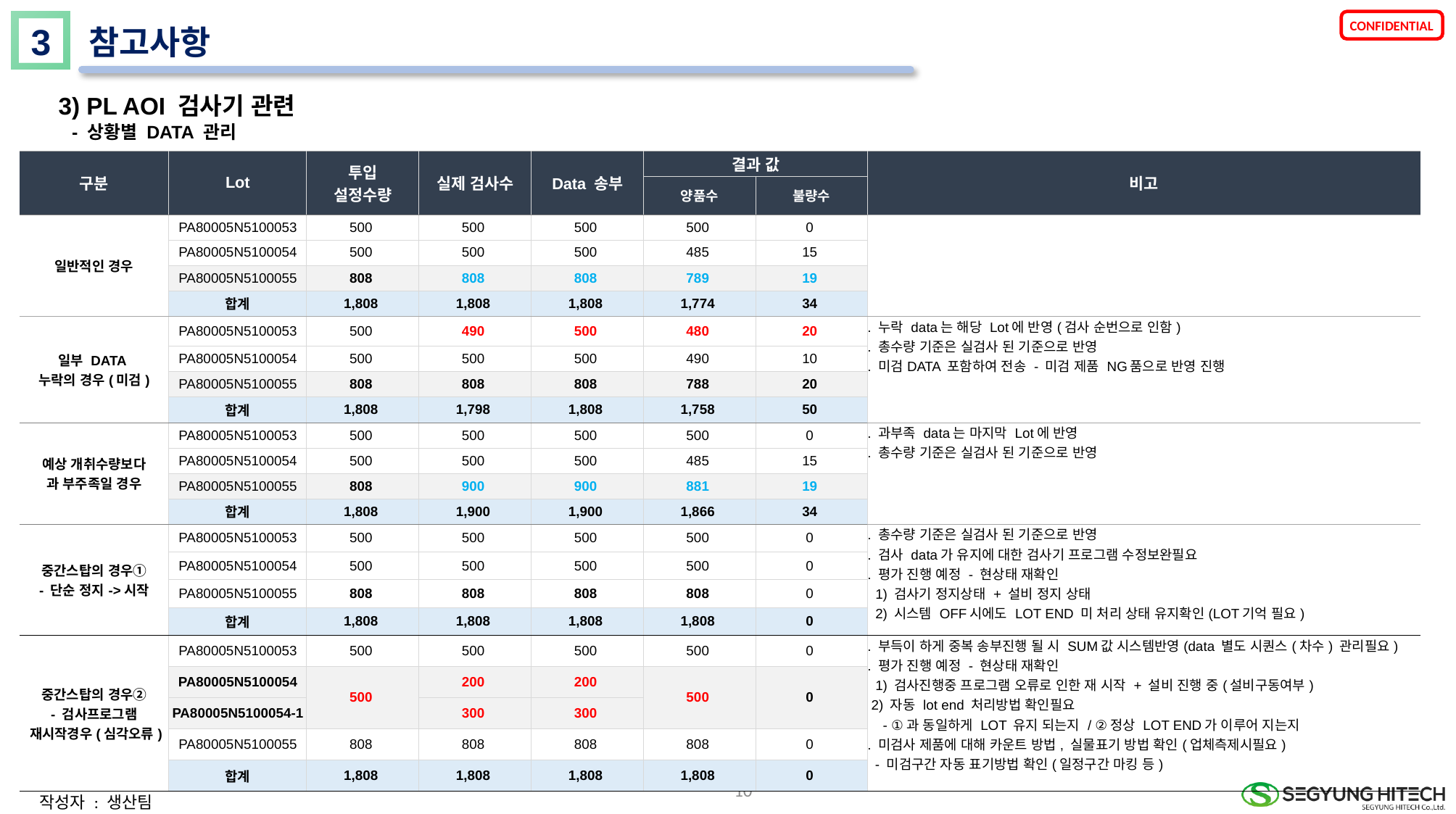

3
참고사항
3) PL AOI 검사기 관련
    - 상황별 DATA 관리
| 구분 | Lot | 투입 설정수량 | 실제 검사수 | Data 송부 | 결과 값 |  | 비고 |
| --- | --- | --- | --- | --- | --- | --- | --- |
|  |  |  |  |  | 양품수 | 불량수 |  |
| 일반적인 경우 | PA80005N5100053 | 500 | 500 | 500 | 500 | 0 |  |
|  | PA80005N5100054 | 500 | 500 | 500 | 485 | 15 |  |
|  | PA80005N5100055 | 808 | 808 | 808 | 789 | 19 |  |
|  | 합계 | 1,808 | 1,808 | 1,808 | 1,774 | 34 |  |
| 일부 DATA 누락의 경우(미검) | PA80005N5100053 | 500 | 490 | 500 | 480 | 20 | . 누락 data는 해당 Lot에 반영(검사 순번으로 인함) . 총수량 기준은 실검사 된 기준으로 반영 . 미검DATA 포함하여 전송 - 미검 제품 NG품으로 반영 진행 |
|  | PA80005N5100054 | 500 | 500 | 500 | 490 | 10 |  |
|  | PA80005N5100055 | 808 | 808 | 808 | 788 | 20 |  |
|  | 합계 | 1,808 | 1,798 | 1,808 | 1,758 | 50 |  |
| 예상 개취수량보다 과 부주족일 경우 | PA80005N5100053 | 500 | 500 | 500 | 500 | 0 | . 과부족 data는 마지막 Lot에 반영 . 총수량 기준은 실검사 된 기준으로 반영 |
|  | PA80005N5100054 | 500 | 500 | 500 | 485 | 15 |  |
|  | PA80005N5100055 | 808 | 900 | 900 | 881 | 19 |  |
|  | 합계 | 1,808 | 1,900 | 1,900 | 1,866 | 34 |  |
| 중간스탑의 경우① - 단순 정지->시작 | PA80005N5100053 | 500 | 500 | 500 | 500 | 0 | . 총수량 기준은 실검사 된 기준으로 반영 . 검사 data가 유지에 대한 검사기 프로그램 수정보완필요 . 평가 진행 예정 - 현상태 재확인 1) 검사기 정지상태 + 설비 정지 상태 2) 시스템 OFF시에도 LOT END 미 처리 상태 유지확인(LOT기억 필요) |
|  | PA80005N5100054 | 500 | 500 | 500 | 500 | 0 |  |
|  | PA80005N5100055 | 808 | 808 | 808 | 808 | 0 |  |
|  | 합계 | 1,808 | 1,808 | 1,808 | 1,808 | 0 |  |
| 중간스탑의 경우② - 검사프로그램 재시작경우(심각오류) | PA80005N5100053 | 500 | 500 | 500 | 500 | 0 | . 부득이 하게 중복 송부진행 될 시 SUM값 시스템반영(data 별도 시퀀스(차수) 관리필요) . 평가 진행 예정 - 현상태 재확인 1) 검사진행중 프로그램 오류로 인한 재 시작 + 설비 진행 중(설비구동여부) 2) 자동 lot end 처리방법 확인필요 - ①과 동일하게 LOT 유지 되는지 / ②정상 LOT END가 이루어 지는지 . 미검사 제품에 대해 카운트 방법, 실물표기 방법 확인(업체측제시필요) - 미검구간 자동 표기방법 확인(일정구간 마킹 등) |
|  | PA80005N5100054 | 500 | 200 | 200 | 500 | 0 |  |
|  | PA80005N5100054-1 |  | 300 | 300 |  |  |  |
|  | PA80005N5100055 | 808 | 808 | 808 | 808 | 0 |  |
|  | 합계 | 1,808 | 1,808 | 1,808 | 1,808 | 0 |  |
10
작성자 : 생산팀